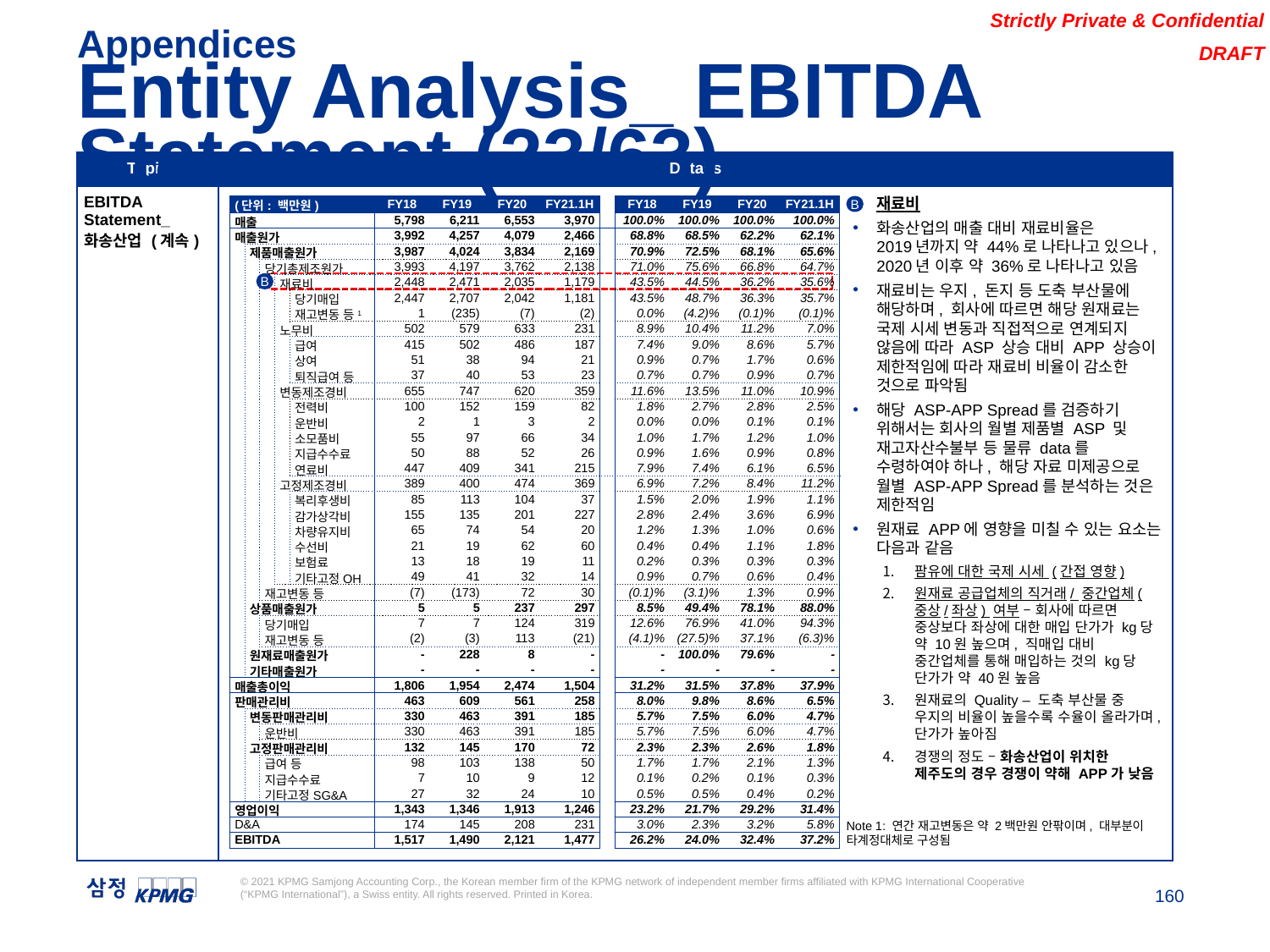

Appendices
Entity Analysis_ EBITDA Statement (23/63)
| Topic | Details |
| --- | --- |
| EBITDA Statement\_ 화송산업 (계속) |  |
재료비
화송산업의 매출 대비 재료비율은
2019년까지 약 44%로 나타나고 있으나, 2020년 이후 약 36%로 나타나고 있음
재료비는 우지, 돈지 등 도축 부산물에 해당하며, 회사에 따르면 해당 원재료는 국제 시세 변동과 직접적으로 연계되지 않음에 따라 ASP 상승 대비 APP 상승이 제한적임에 따라 재료비 비율이 감소한 것으로 파악됨
해당 ASP-APP Spread를 검증하기 위해서는 회사의 월별 제품별 ASP 및 재고자산수불부 등 물류 data를 수령하여야 하나, 해당 자료 미제공으로 월별 ASP-APP Spread를 분석하는 것은 제한적임
원재료 APP에 영향을 미칠 수 있는 요소는 다음과 같음
팜유에 대한 국제 시세 (간접 영향)
원재료 공급업체의 직거래/ 중간업체(중상/좌상) 여부 – 회사에 따르면 중상보다 좌상에 대한 매입 단가가 kg당 약 10원 높으며, 직매입 대비 중간업체를 통해 매입하는 것의 kg당 단가가 약 40원 높음
원재료의 Quality – 도축 부산물 중 우지의 비율이 높을수록 수율이 올라가며, 단가가 높아짐
경쟁의 정도 – 화송산업이 위치한 제주도의 경우 경쟁이 약해 APP가 낮음

| (단위: 백만원) |  |  |  |  | FY18 | FY19 | FY20 | FY21.1H |  | FY18 | FY19 | FY20 | FY21.1H |
| --- | --- | --- | --- | --- | --- | --- | --- | --- | --- | --- | --- | --- | --- |
| 매출 |  |  |  |  | 5,798 | 6,211 | 6,553 | 3,970 |  | 100.0% | 100.0% | 100.0% | 100.0% |
| 매출원가 |  |  |  |  | 3,992 | 4,257 | 4,079 | 2,466 |  | 68.8% | 68.5% | 62.2% | 62.1% |
|  | 제품매출원가 |  |  |  | 3,987 | 4,024 | 3,834 | 2,169 |  | 70.9% | 72.5% | 68.1% | 65.6% |
|  |  | 당기총제조원가 |  |  | 3,993 | 4,197 | 3,762 | 2,138 |  | 71.0% | 75.6% | 66.8% | 64.7% |
|  |  |  | 재료비 |  | 2,448 | 2,471 | 2,035 | 1,179 |  | 43.5% | 44.5% | 36.2% | 35.6% |
|  |  |  |  | 당기매입 | 2,447 | 2,707 | 2,042 | 1,181 |  | 43.5% | 48.7% | 36.3% | 35.7% |
|  |  |  |  | 재고변동 등1 | 1 | (235) | (7) | (2) |  | 0.0% | (4.2)% | (0.1)% | (0.1)% |
|  |  |  | 노무비 |  | 502 | 579 | 633 | 231 |  | 8.9% | 10.4% | 11.2% | 7.0% |
|  |  |  |  | 급여 | 415 | 502 | 486 | 187 |  | 7.4% | 9.0% | 8.6% | 5.7% |
|  |  |  |  | 상여 | 51 | 38 | 94 | 21 |  | 0.9% | 0.7% | 1.7% | 0.6% |
|  |  |  |  | 퇴직급여 등 | 37 | 40 | 53 | 23 |  | 0.7% | 0.7% | 0.9% | 0.7% |
|  |  |  | 변동제조경비 |  | 655 | 747 | 620 | 359 |  | 11.6% | 13.5% | 11.0% | 10.9% |
|  |  |  |  | 전력비 | 100 | 152 | 159 | 82 |  | 1.8% | 2.7% | 2.8% | 2.5% |
|  |  |  |  | 운반비 | 2 | 1 | 3 | 2 |  | 0.0% | 0.0% | 0.1% | 0.1% |
|  |  |  |  | 소모품비 | 55 | 97 | 66 | 34 |  | 1.0% | 1.7% | 1.2% | 1.0% |
|  |  |  |  | 지급수수료 | 50 | 88 | 52 | 26 |  | 0.9% | 1.6% | 0.9% | 0.8% |
|  |  |  |  | 연료비 | 447 | 409 | 341 | 215 |  | 7.9% | 7.4% | 6.1% | 6.5% |
|  |  |  | 고정제조경비 |  | 389 | 400 | 474 | 369 |  | 6.9% | 7.2% | 8.4% | 11.2% |
|  |  |  |  | 복리후생비 | 85 | 113 | 104 | 37 |  | 1.5% | 2.0% | 1.9% | 1.1% |
|  |  |  |  | 감가상각비 | 155 | 135 | 201 | 227 |  | 2.8% | 2.4% | 3.6% | 6.9% |
|  |  |  |  | 차량유지비 | 65 | 74 | 54 | 20 |  | 1.2% | 1.3% | 1.0% | 0.6% |
|  |  |  |  | 수선비 | 21 | 19 | 62 | 60 |  | 0.4% | 0.4% | 1.1% | 1.8% |
|  |  |  |  | 보험료 | 13 | 18 | 19 | 11 |  | 0.2% | 0.3% | 0.3% | 0.3% |
|  |  |  |  | 기타고정OH | 49 | 41 | 32 | 14 |  | 0.9% | 0.7% | 0.6% | 0.4% |
|  |  | 재고변동 등 |  |  | (7) | (173) | 72 | 30 |  | (0.1)% | (3.1)% | 1.3% | 0.9% |
|  | 상품매출원가 |  |  |  | 5 | 5 | 237 | 297 |  | 8.5% | 49.4% | 78.1% | 88.0% |
|  |  | 당기매입 |  |  | 7 | 7 | 124 | 319 |  | 12.6% | 76.9% | 41.0% | 94.3% |
|  |  | 재고변동 등 |  |  | (2) | (3) | 113 | (21) |  | (4.1)% | (27.5)% | 37.1% | (6.3)% |
|  | 원재료매출원가 |  |  |  | - | 228 | 8 | - |  | - | 100.0% | 79.6% | - |
|  | 기타매출원가 |  |  |  | - | - | - | - |  | - | - | - | - |
| 매출총이익 |  |  |  |  | 1,806 | 1,954 | 2,474 | 1,504 |  | 31.2% | 31.5% | 37.8% | 37.9% |
| 판매관리비 |  |  |  |  | 463 | 609 | 561 | 258 |  | 8.0% | 9.8% | 8.6% | 6.5% |
|  | 변동판매관리비 |  |  |  | 330 | 463 | 391 | 185 |  | 5.7% | 7.5% | 6.0% | 4.7% |
|  |  | 운반비 |  |  | 330 | 463 | 391 | 185 |  | 5.7% | 7.5% | 6.0% | 4.7% |
|  | 고정판매관리비 |  |  |  | 132 | 145 | 170 | 72 |  | 2.3% | 2.3% | 2.6% | 1.8% |
|  |  | 급여 등 |  |  | 98 | 103 | 138 | 50 |  | 1.7% | 1.7% | 2.1% | 1.3% |
|  |  | 지급수수료 |  |  | 7 | 10 | 9 | 12 |  | 0.1% | 0.2% | 0.1% | 0.3% |
|  |  | 기타고정SG&A |  |  | 27 | 32 | 24 | 10 |  | 0.5% | 0.5% | 0.4% | 0.2% |
| 영업이익 |  |  |  |  | 1,343 | 1,346 | 1,913 | 1,246 |  | 23.2% | 21.7% | 29.2% | 31.4% |
| D&A |  |  |  |  | 174 | 145 | 208 | 231 |  | 3.0% | 2.3% | 3.2% | 5.8% |
| EBITDA |  |  |  |  | 1,517 | 1,490 | 2,121 | 1,477 |  | 26.2% | 24.0% | 32.4% | 37.2% |
B
B

Note 1: 연간 재고변동은 약 2백만원 안팎이며, 대부분이 타계정대체로 구성됨